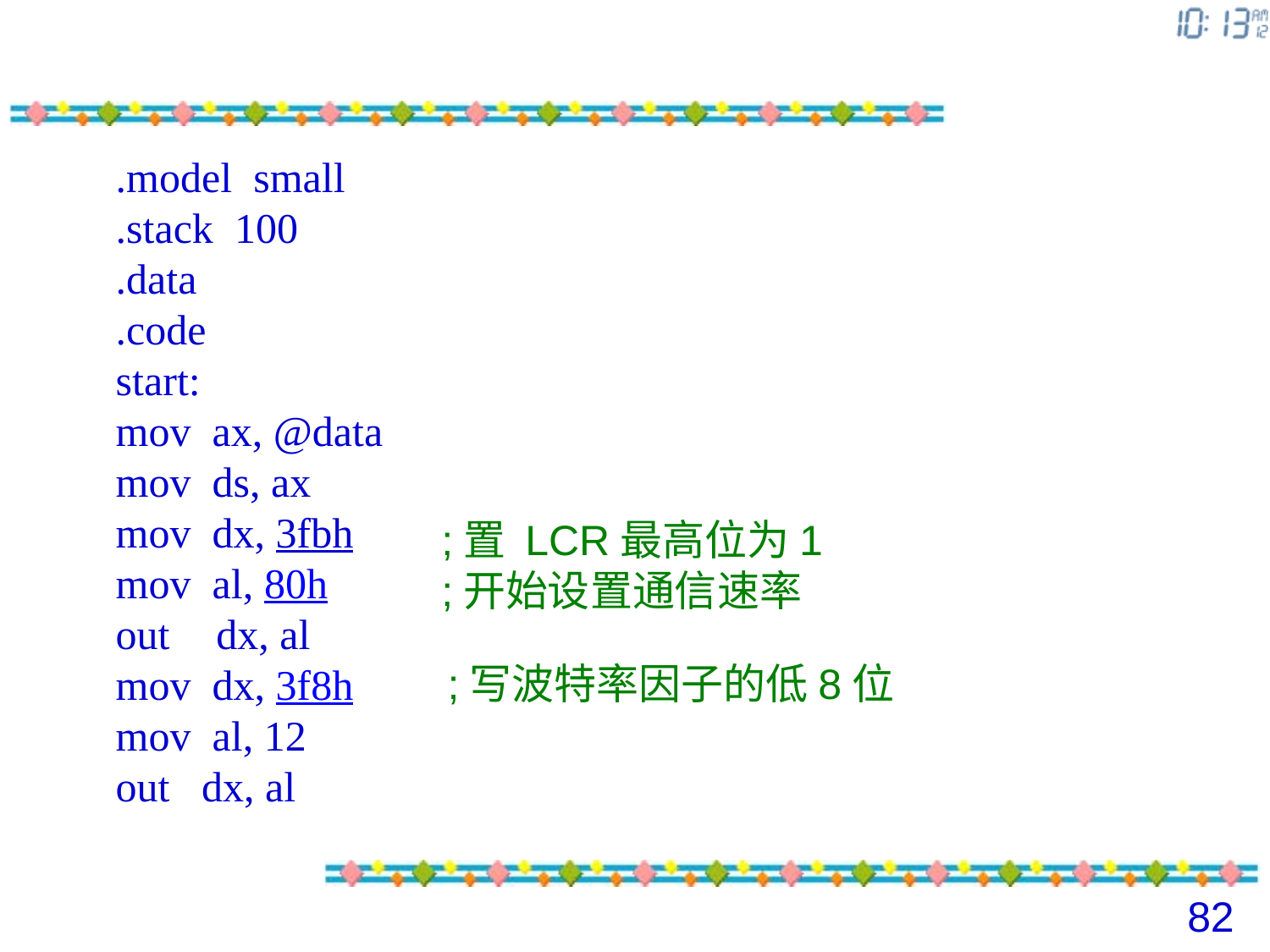

.model  small
.stack  100
.data
.code
start:
mov  ax, @data
mov  ds, ax
mov  dx, 3fbh
mov  al, 80h
out	 dx, al
mov  dx, 3f8h
mov  al, 12
out   dx, al
;置 LCR最高位为1
;开始设置通信速率
;写波特率因子的低8位